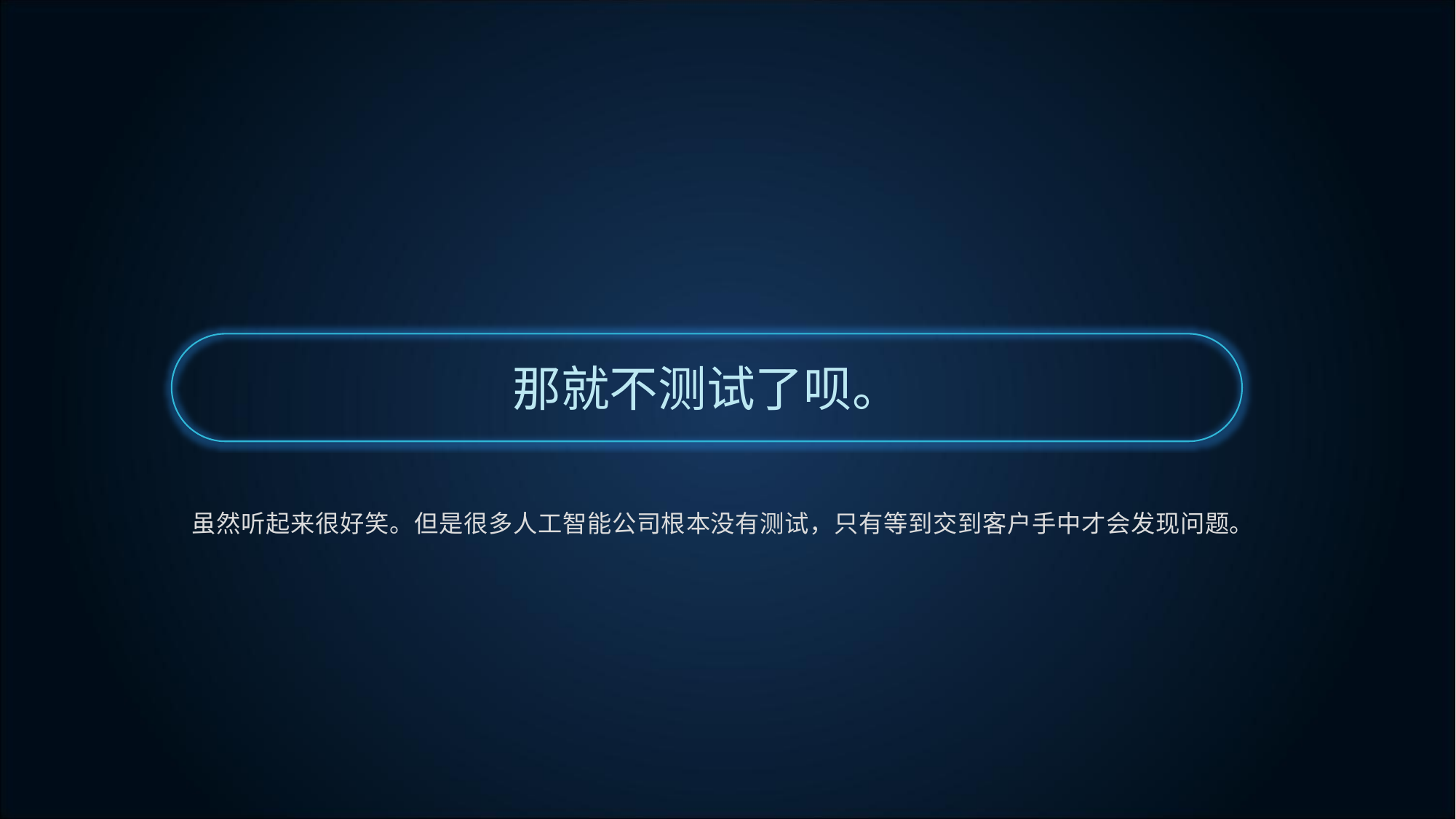

那就不测试了呗。
虽然听起来很好笑。但是很多人工智能公司根本没有测试，只有等到交到客户手中才会发现问题。